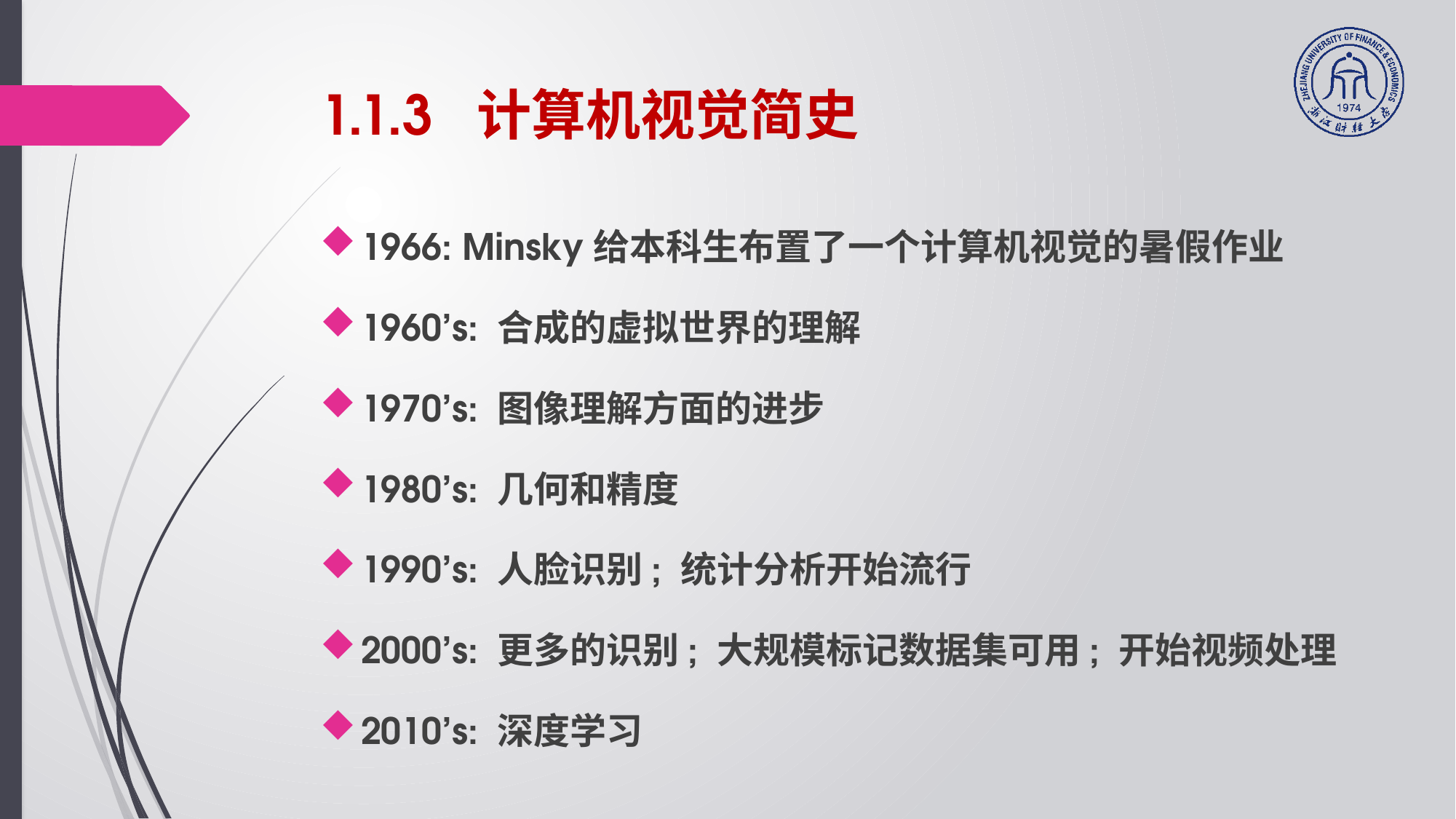

# 1.1.3  计算机视觉简史
1966: Minsky给本科生布置了一个计算机视觉的暑假作业
1960’s: 合成的虚拟世界的理解
1970’s: 图像理解方面的进步
1980’s: 几何和精度
1990’s: 人脸识别; 统计分析开始流行
2000’s: 更多的识别; 大规模标记数据集可用; 开始视频处理
2010’s: 深度学习